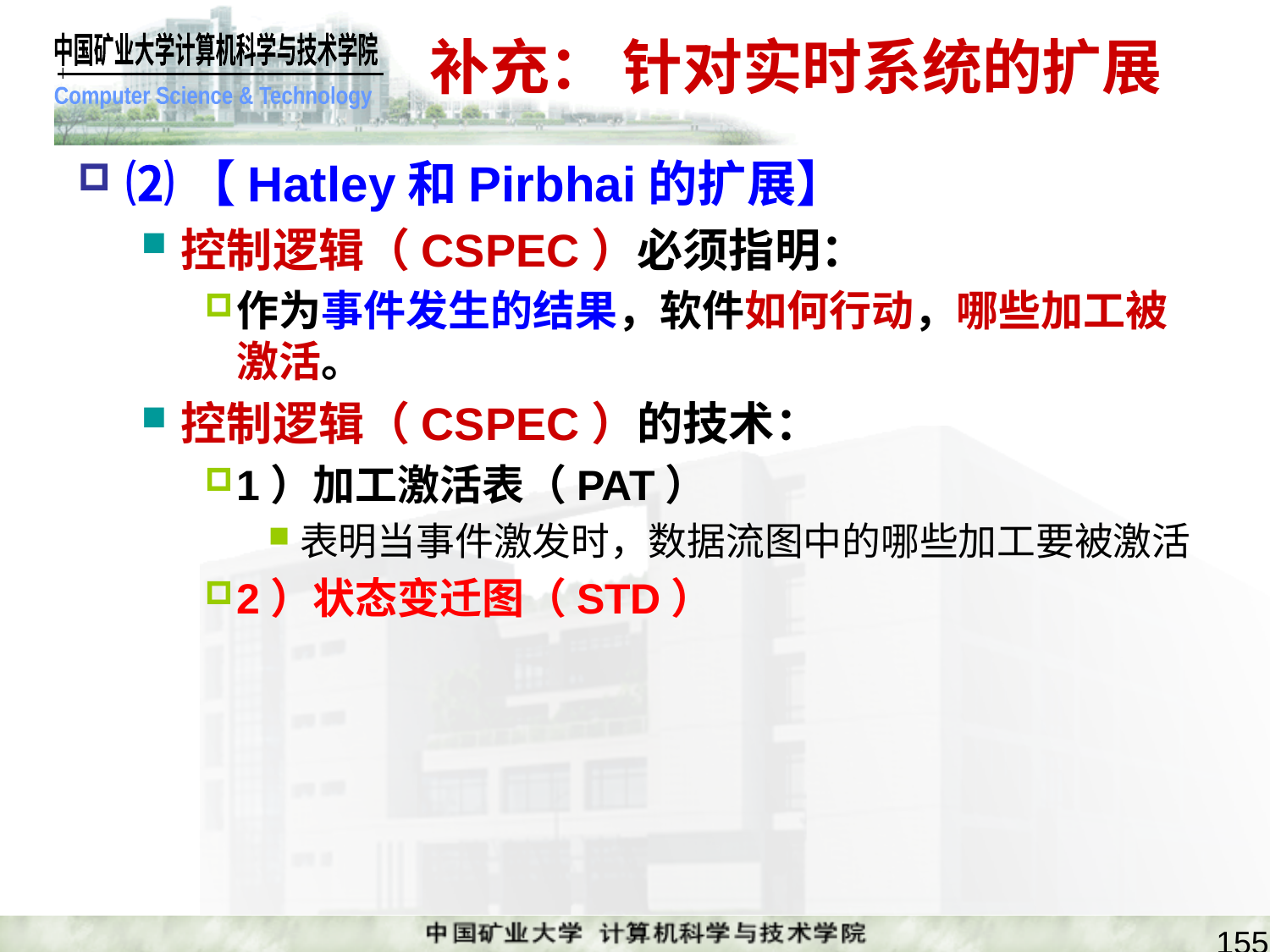

# 补充： 针对实时系统的扩展
⑵【Hatley和Pirbhai的扩展】
控制逻辑（CSPEC）必须指明：
作为事件发生的结果，软件如何行动，哪些加工被激活。
控制逻辑（CSPEC）的技术：
1）加工激活表（PAT）
表明当事件激发时，数据流图中的哪些加工要被激活
2）状态变迁图（STD）
155
155